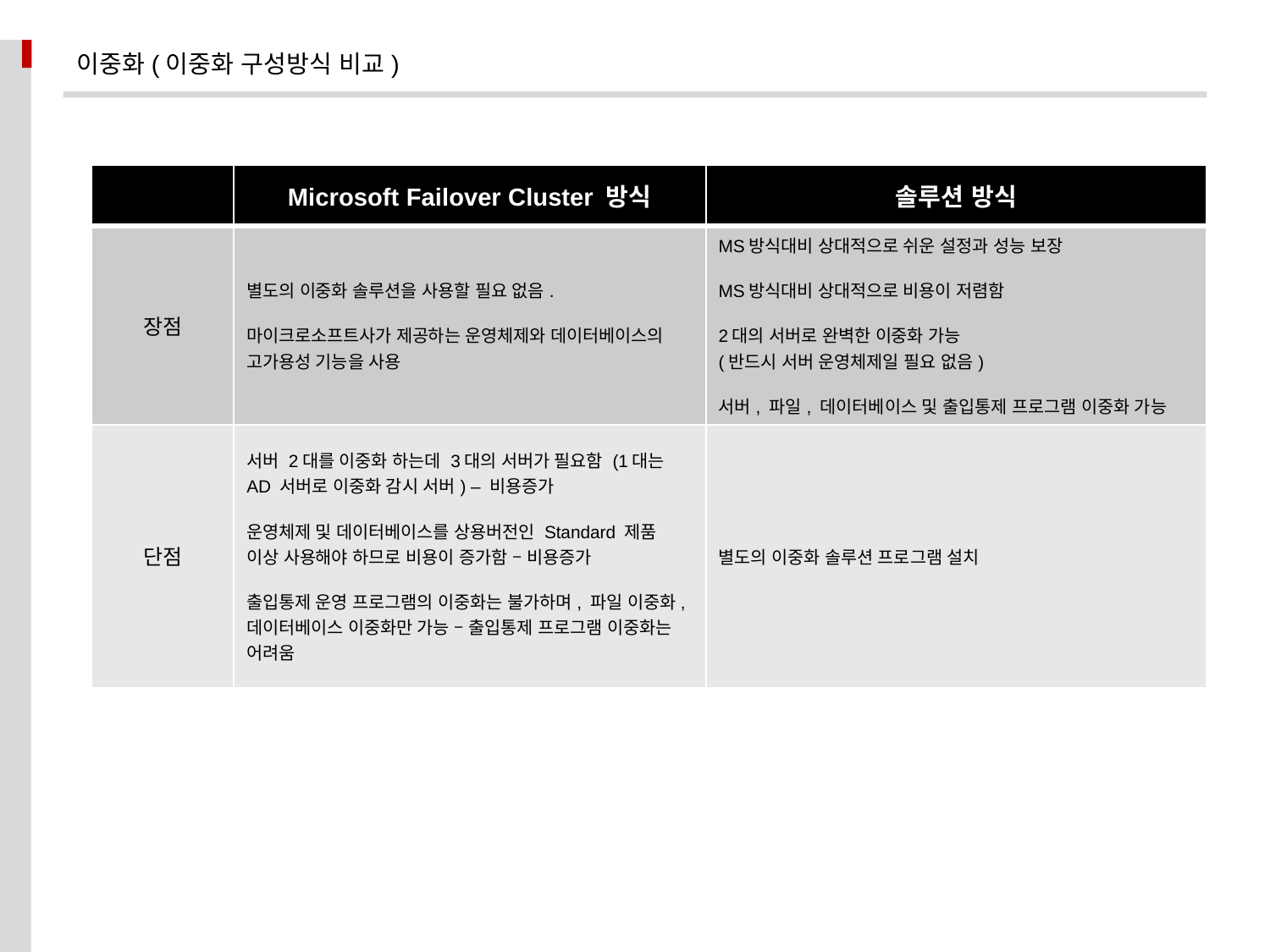

이중화(이중화 구성방식 비교)

|  | Microsoft Failover Cluster 방식 | 솔루션 방식 |
| --- | --- | --- |
| 장점 | 별도의 이중화 솔루션을 사용할 필요 없음. 마이크로소프트사가 제공하는 운영체제와 데이터베이스의 고가용성 기능을 사용 | MS방식대비 상대적으로 쉬운 설정과 성능 보장 MS방식대비 상대적으로 비용이 저렴함 2대의 서버로 완벽한 이중화 가능 (반드시 서버 운영체제일 필요 없음) 서버, 파일, 데이터베이스 및 출입통제 프로그램 이중화 가능 |
| 단점 | 서버 2대를 이중화 하는데 3대의 서버가 필요함 (1대는 AD 서버로 이중화 감시 서버) – 비용증가 운영체제 및 데이터베이스를 상용버전인 Standard 제품 이상 사용해야 하므로 비용이 증가함 – 비용증가 출입통제 운영 프로그램의 이중화는 불가하며, 파일 이중화, 데이터베이스 이중화만 가능 – 출입통제 프로그램 이중화는 어려움 | 별도의 이중화 솔루션 프로그램 설치 |